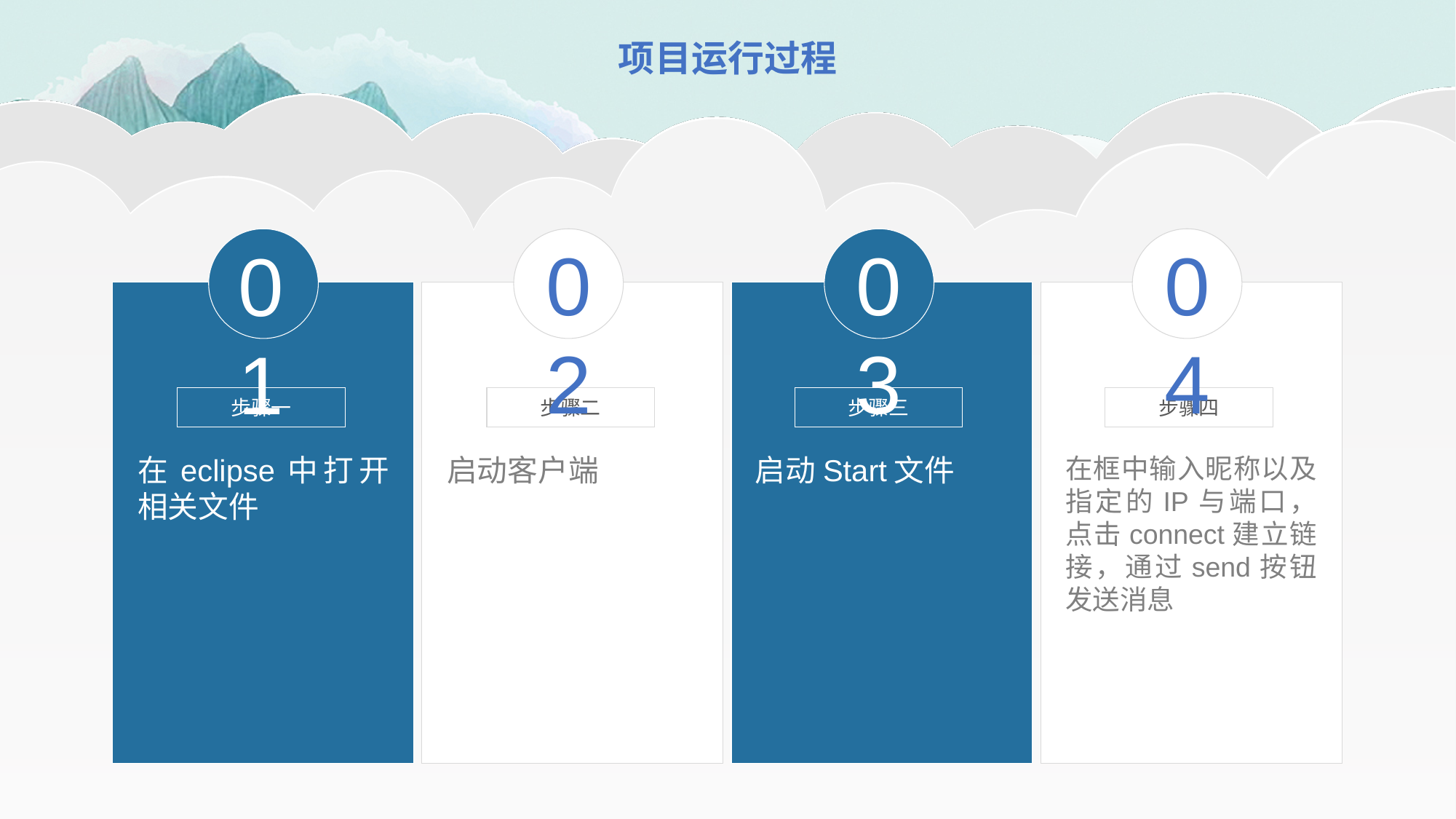

项目运行过程
02
03
04
01

步骤一
步骤二
步骤三
步骤四
在eclipse中打开相关文件
启动客户端
启动Start文件
在框中输入昵称以及指定的IP与端口，点击connect建立链接，通过send按钮发送消息